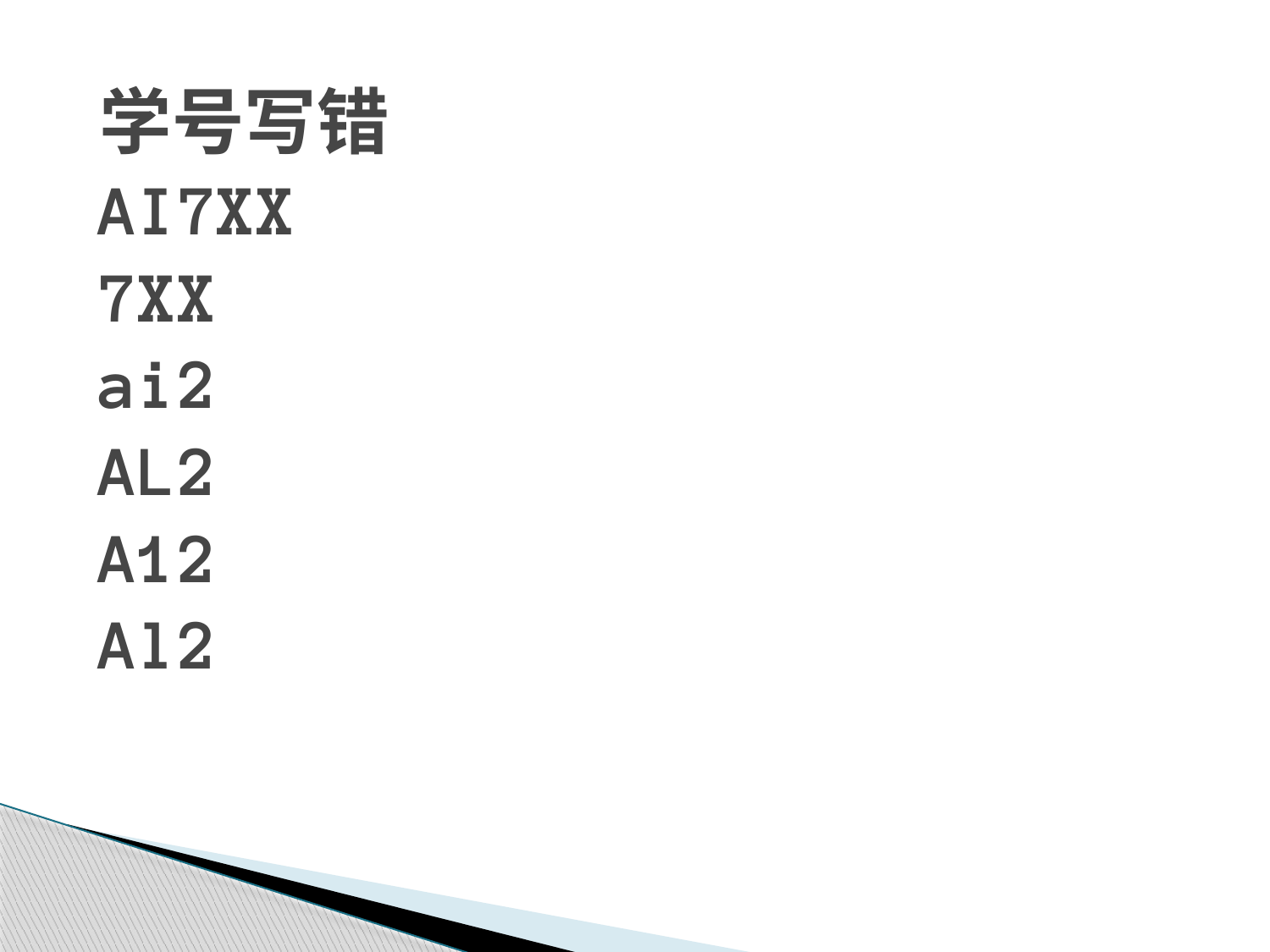

# 学号写错 AI7XX 7XX ai2 AL2 A12 Al2